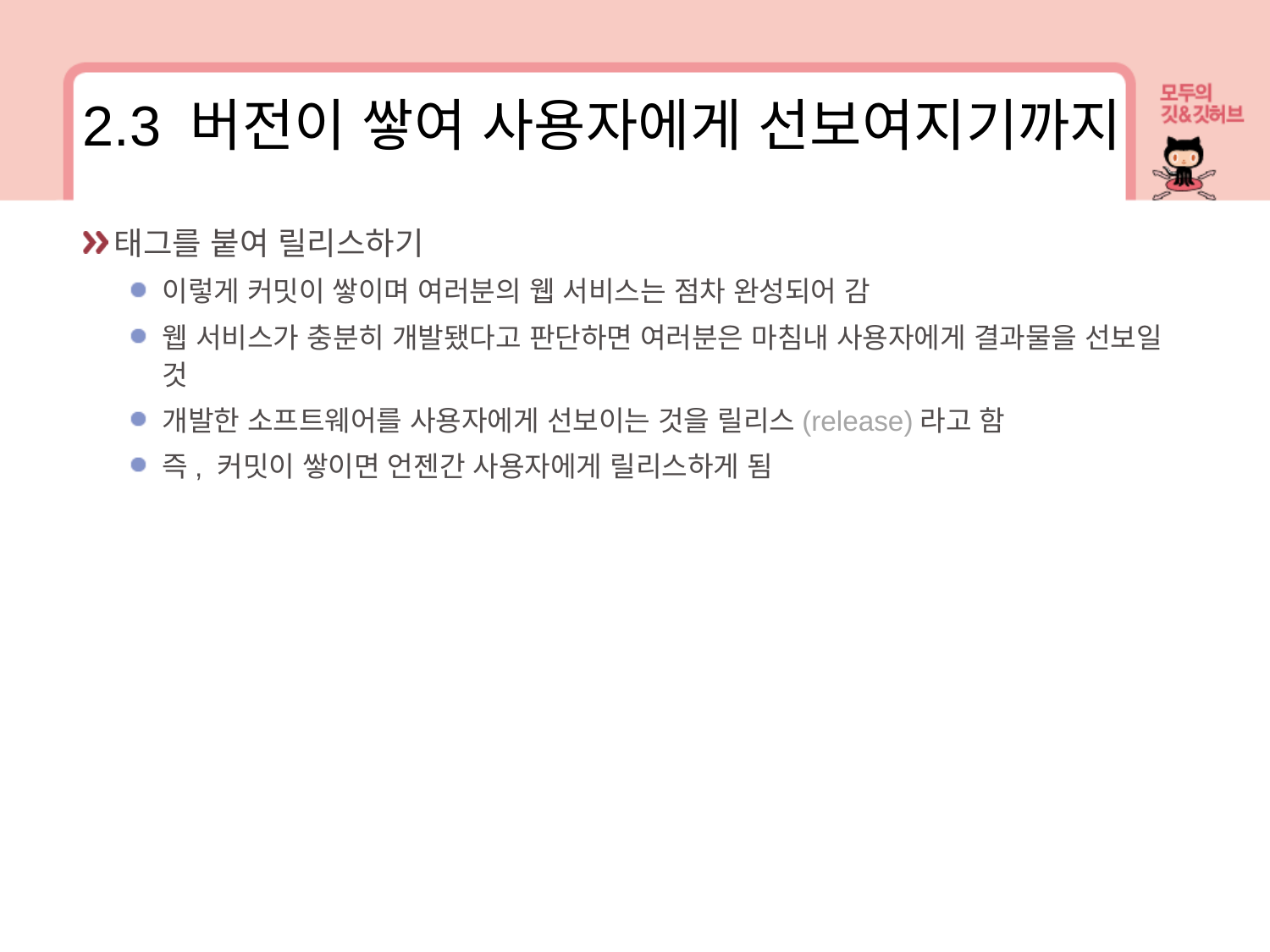

2.3 버전이 쌓여 사용자에게 선보여지기까지
태그를 붙여 릴리스하기
이렇게 커밋이 쌓이며 여러분의 웹 서비스는 점차 완성되어 감
웹 서비스가 충분히 개발됐다고 판단하면 여러분은 마침내 사용자에게 결과물을 선보일 것
개발한 소프트웨어를 사용자에게 선보이는 것을 릴리스(release)라고 함
즉, 커밋이 쌓이면 언젠간 사용자에게 릴리스하게 됨